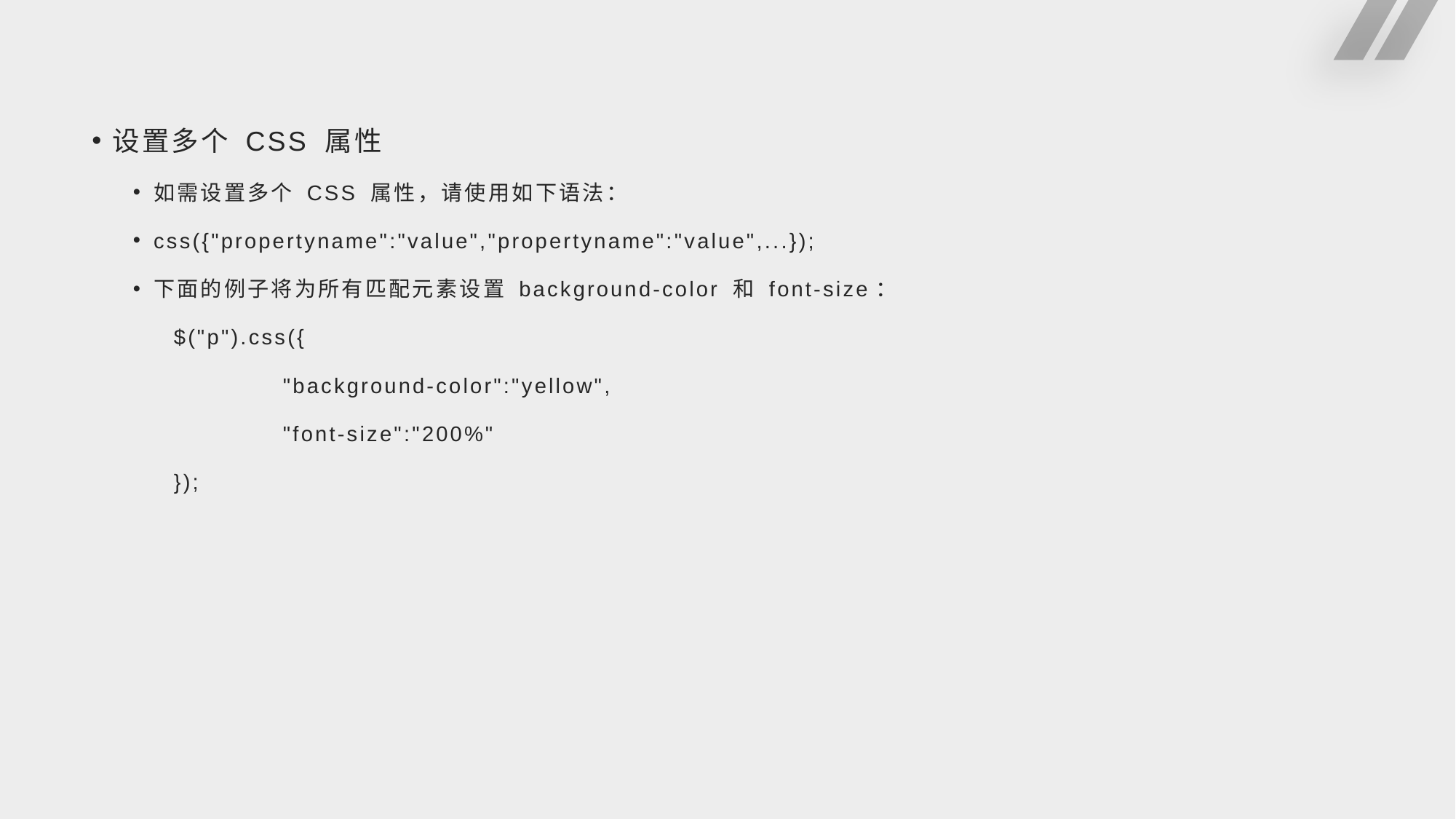

#
设置多个 CSS 属性
如需设置多个 CSS 属性，请使用如下语法：
css({"propertyname":"value","propertyname":"value",...});
下面的例子将为所有匹配元素设置 background-color 和 font-size：
$("p").css({
	"background-color":"yellow",
	"font-size":"200%"
});